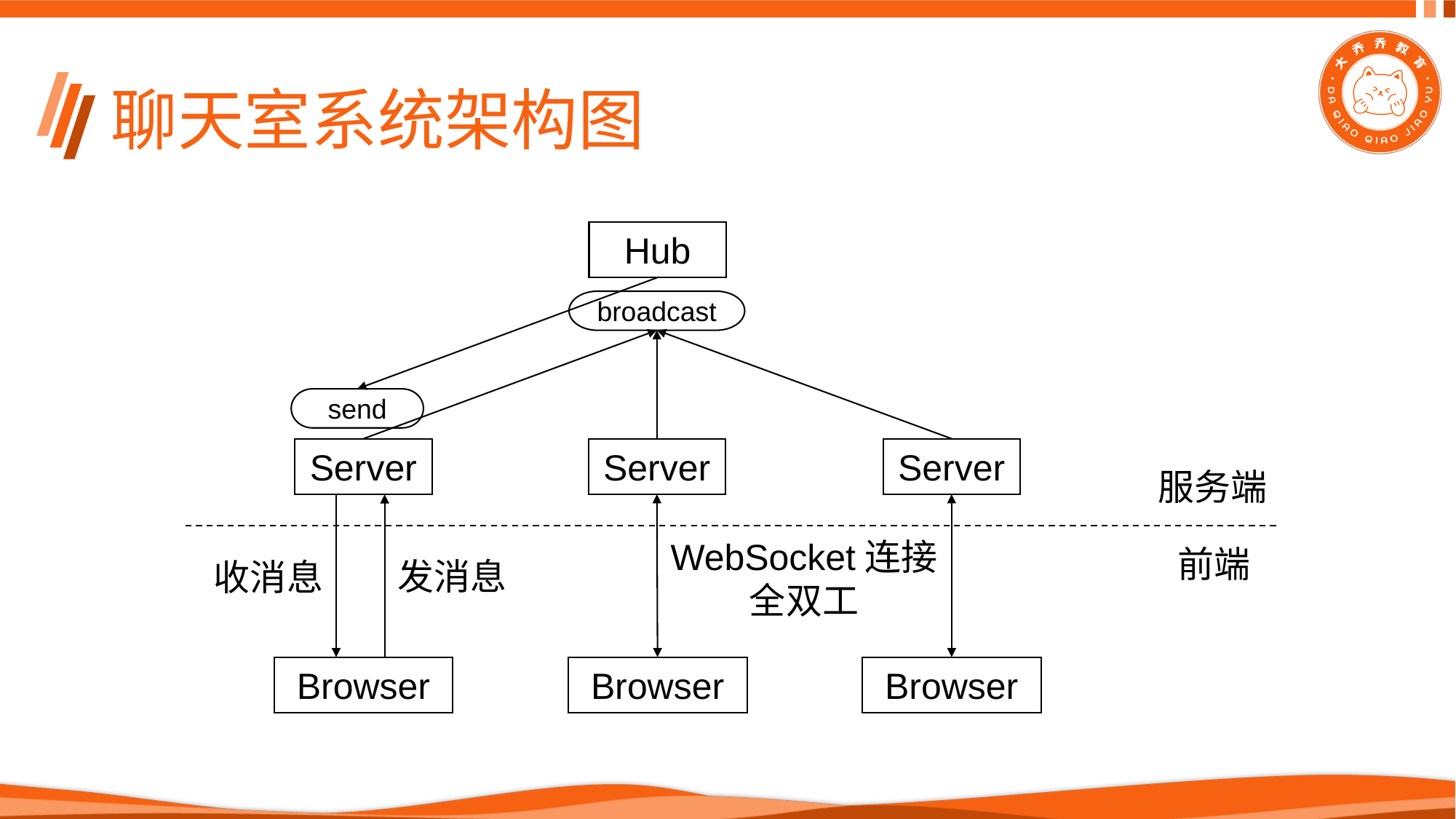

# 聊天室系统架构图
Hub
broadcast
send
Server
Server
Server
服务端
WebSocket连接
全双工
前端
发消息
收消息
Browser
Browser
Browser